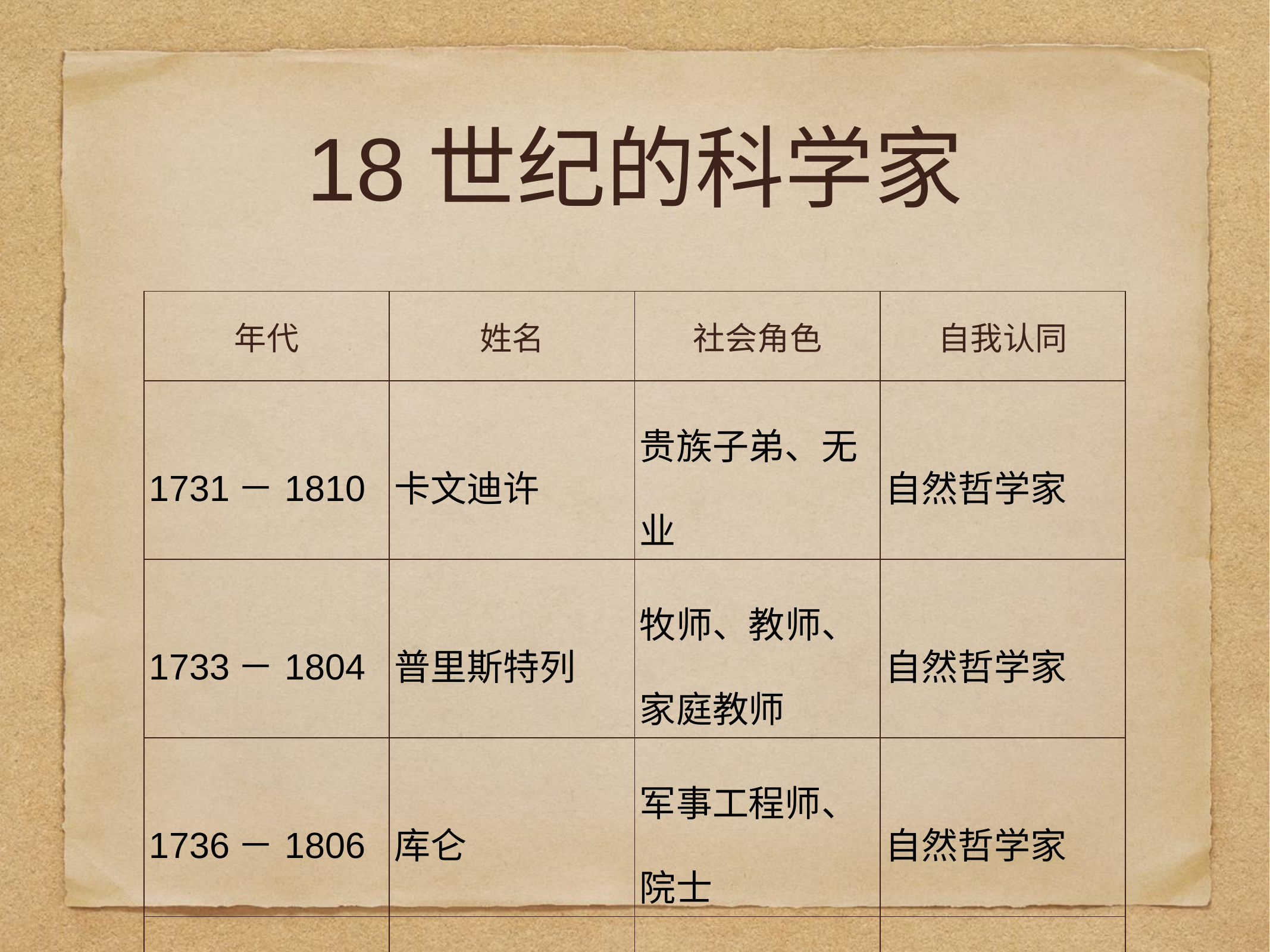

# 18世纪的科学家

| 年代 | 姓名 | 社会角色 | 自我认同 |
| --- | --- | --- | --- |
| 1731－1810 | 卡文迪许 | 贵族子弟、无业 | 自然哲学家 |
| 1733－1804 | 普里斯特列 | 牧师、教师、家庭教师 | 自然哲学家 |
| 1736－1806 | 库仑 | 军事工程师、院士 | 自然哲学家 |
| 1736－1813 | 拉格朗日 | 教授 | 数学家 |
| 1737－1798 | 伽伐尼 | 大学教授 | 医生 |